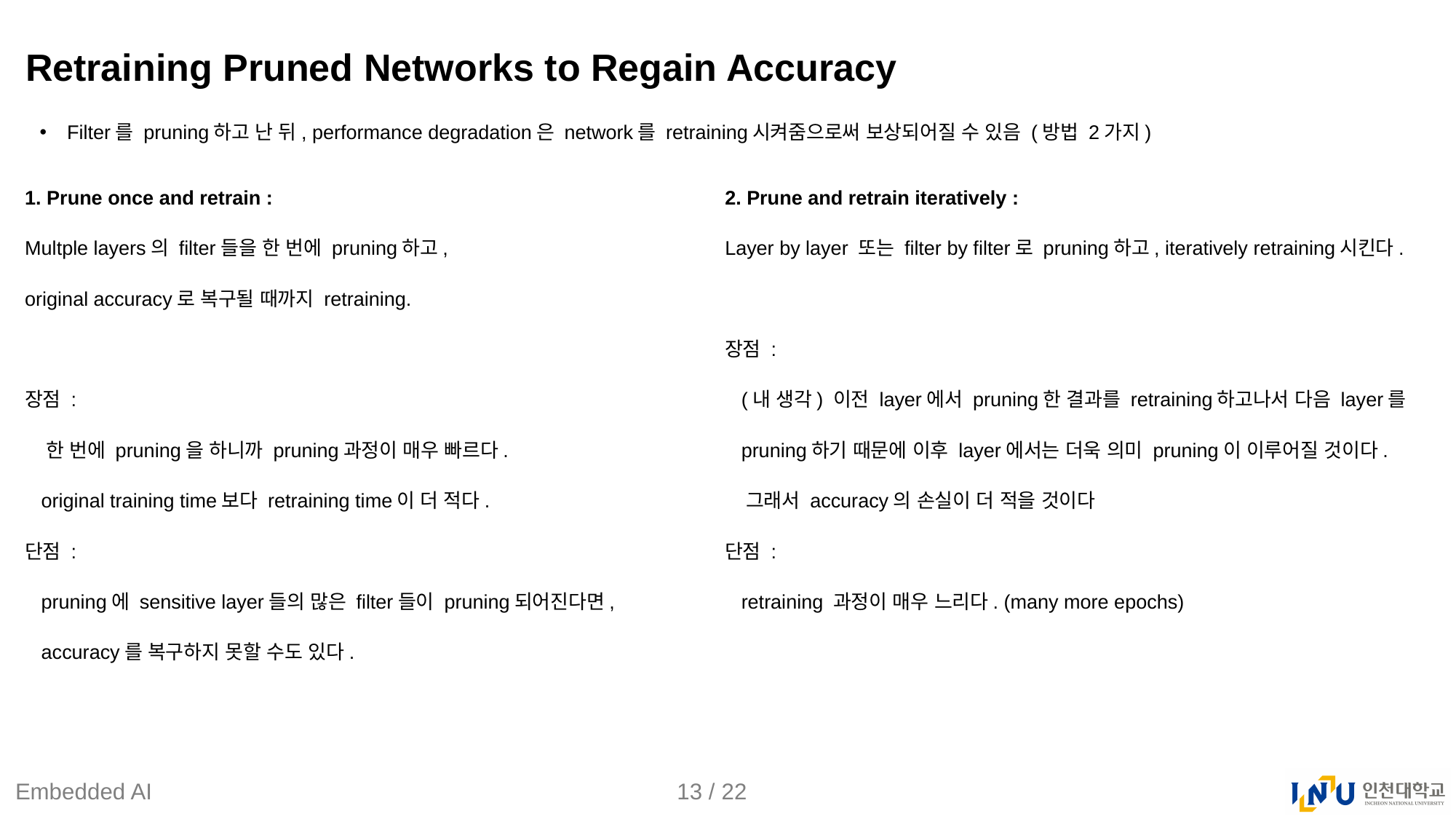

# Retraining Pruned Networks to Regain Accuracy
Filter를 pruning하고 난 뒤, performance degradation은 network를 retraining시켜줌으로써 보상되어질 수 있음 (방법 2가지)

1. Prune once and retrain :
Multple layers의 filter들을 한 번에 pruning하고,
original accuracy로 복구될 때까지 retraining.

장점 :
   한 번에 pruning을 하니까 pruning과정이 매우 빠르다.
   original training time보다 retraining time이 더 적다.
단점 :
   pruning에 sensitive layer들의 많은 filter들이 pruning되어진다면,
   accuracy를 복구하지 못할 수도 있다.

2. Prune and retrain iteratively :
Layer by layer 또는 filter by filter로 pruning하고, iteratively retraining시킨다.

장점 :
   (내 생각) 이전 layer에서 pruning한 결과를 retraining하고나서 다음 layer를
   pruning하기 때문에 이후 layer에서는 더욱 의미 pruning이 이루어질 것이다.
   그래서 accuracy의 손실이 더 적을 것이다
단점 :
   retraining 과정이 매우 느리다. (many more epochs)